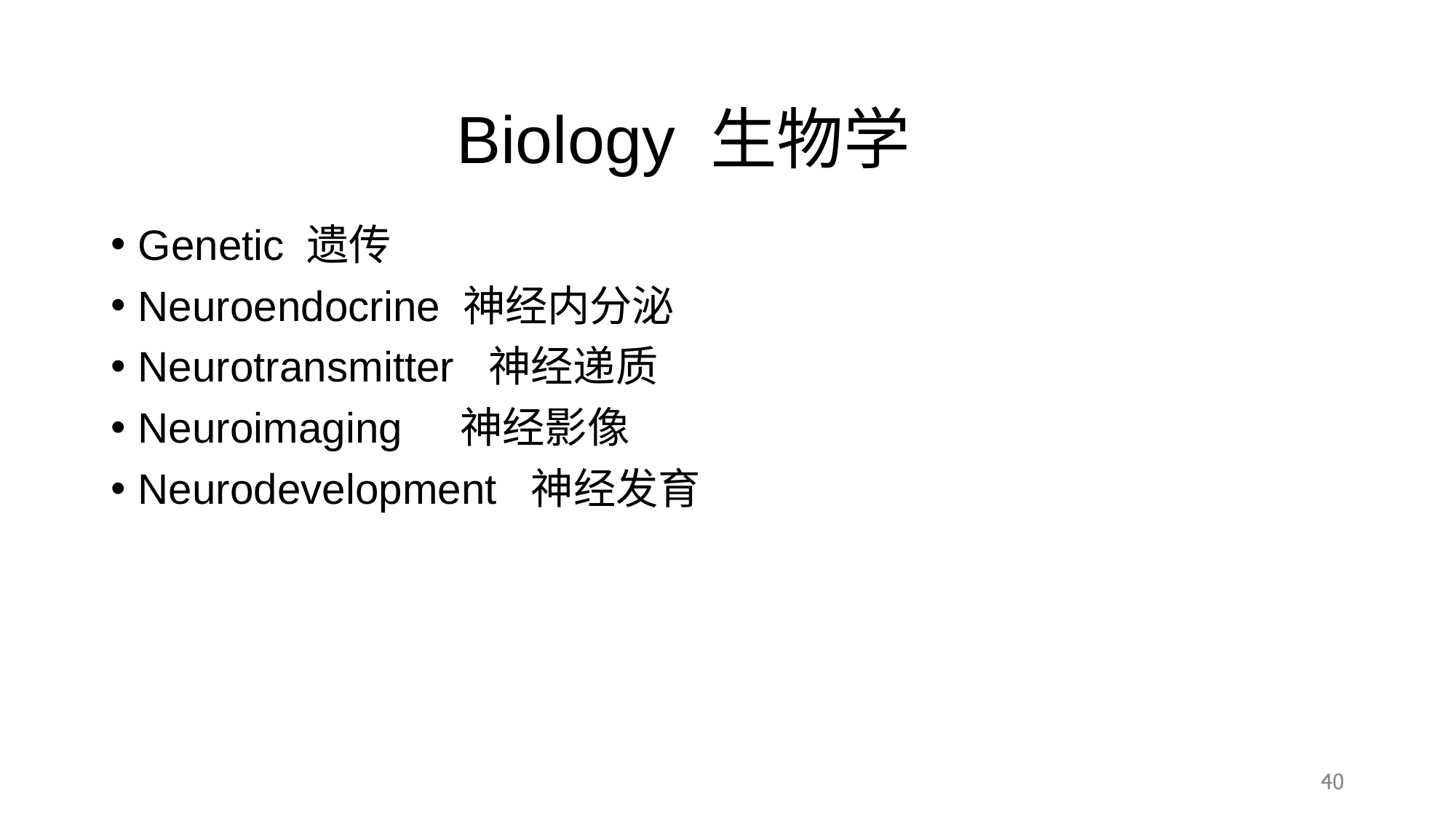

# Biology 生物学
Genetic 遗传
Neuroendocrine 神经内分泌
Neurotransmitter  神经递质
Neuroimaging    神经影像
Neurodevelopment  神经发育

40